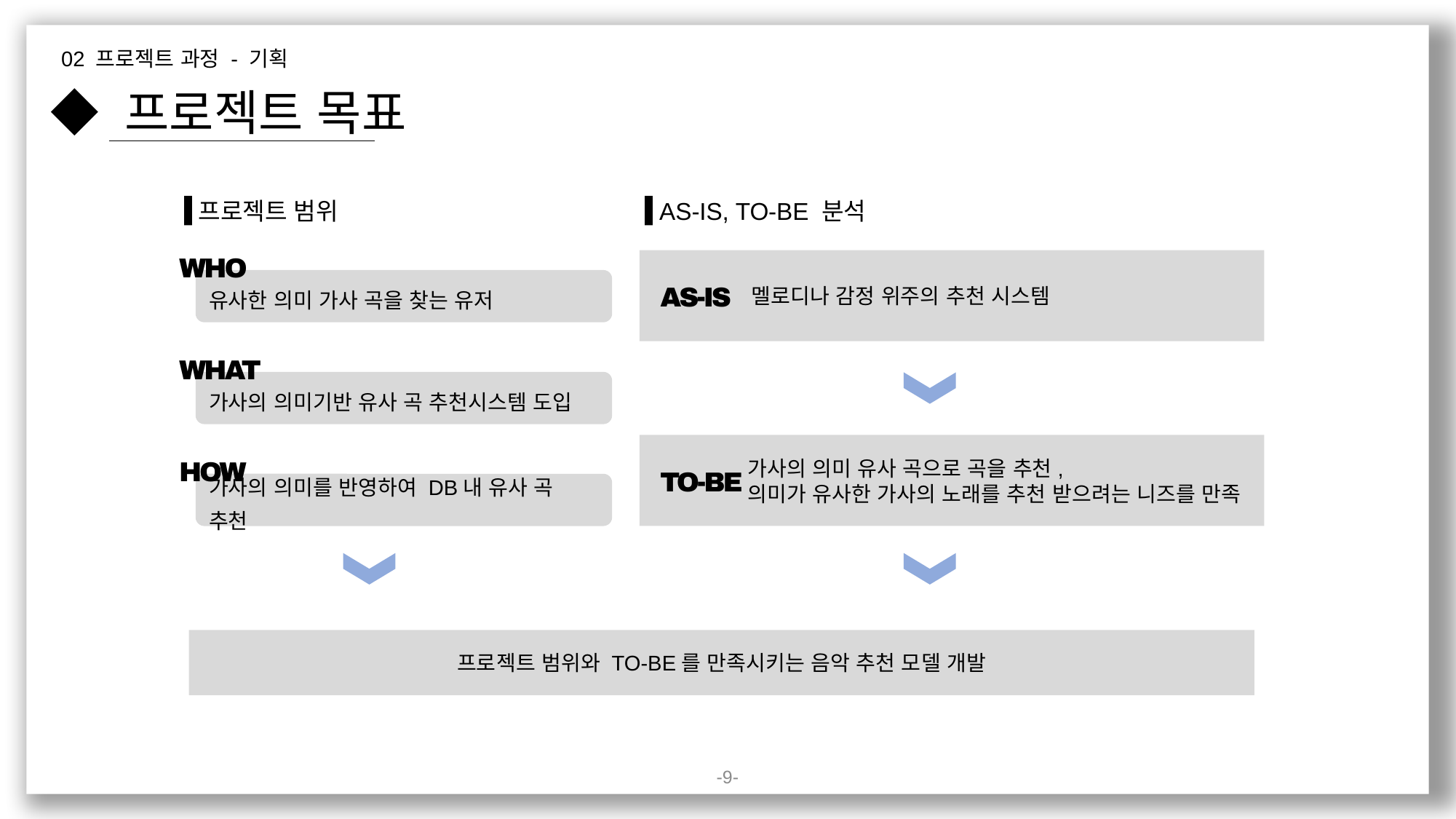

02 프로젝트 과정 - 기획
◆ 프로젝트 목표

프로젝트 범위

AS-IS, TO-BE 분석
WHO
유사한 의미 가사 곡을 찾는 유저

멜로디나 감정 위주의 추천 시스템
AS-IS
WHAT
가사의 의미기반 유사 곡 추천시스템 도입

가사의 의미 유사 곡으로 곡을 추천,
의미가 유사한 가사의 노래를 추천 받으려는 니즈를 만족
TO-BE
HOW
가사의 의미를 반영하여 DB내 유사 곡 추천

프로젝트 범위와 TO-BE를 만족시키는 음악 추천 모델 개발
9